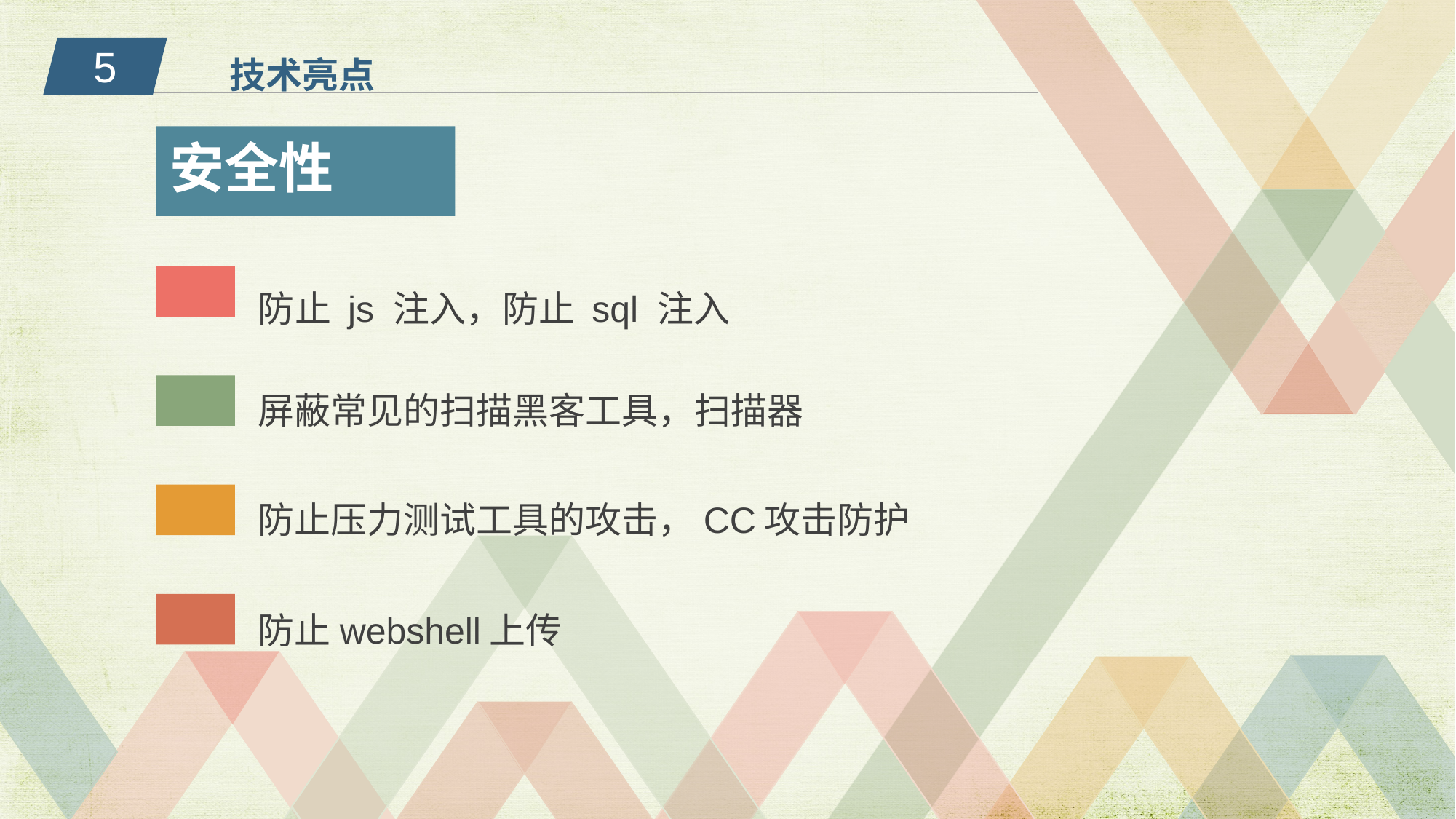

技术亮点
5

安全性

防止 js 注入，防止 sql 注入

屏蔽常见的扫描黑客工具，扫描器

防止压力测试工具的攻击，CC攻击防护

防止webshell上传